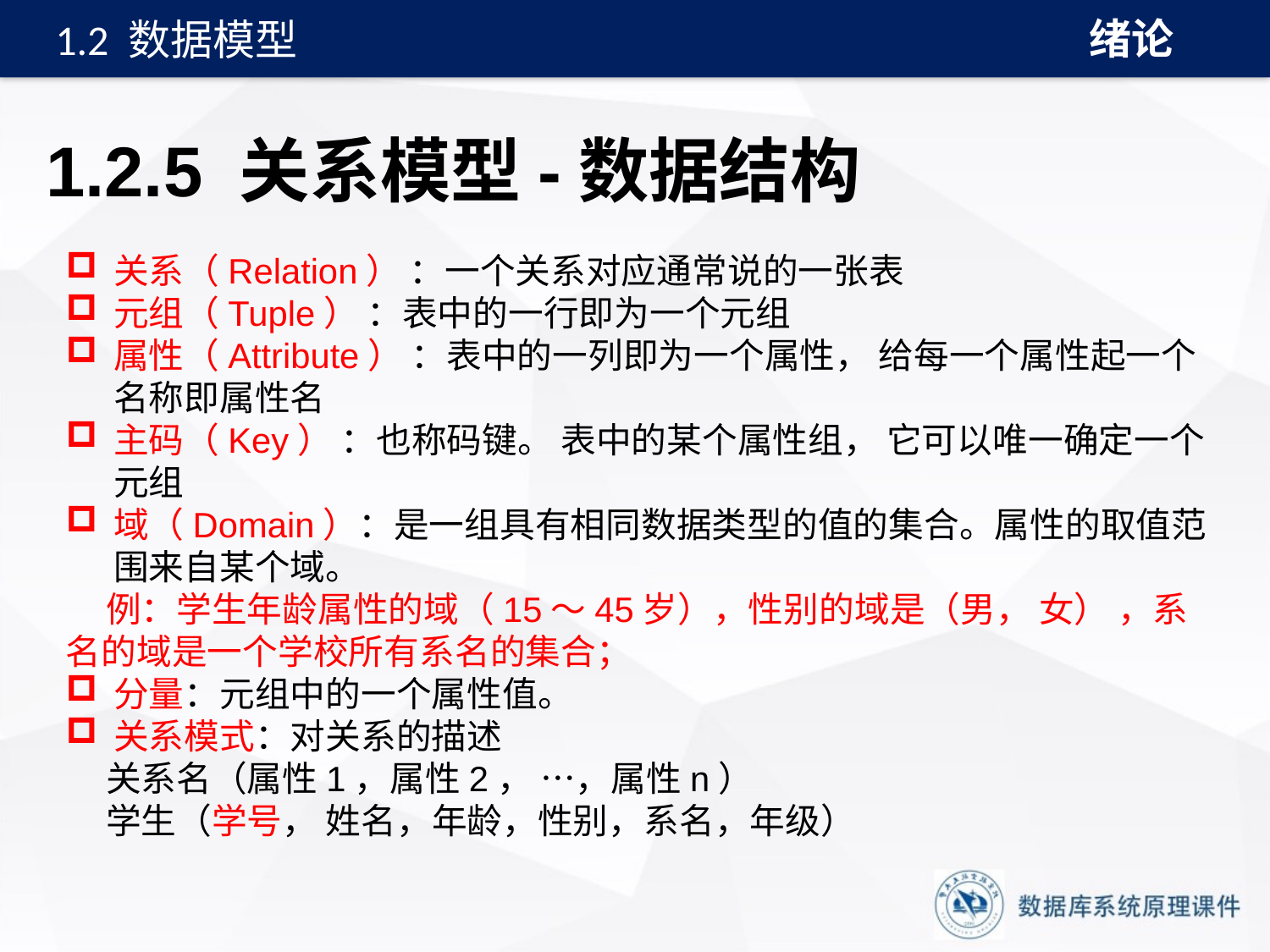

绪论
1.2 数据模型
# 1.2.5 关系模型-数据结构
关系（Relation） ：一个关系对应通常说的一张表
元组（Tuple） ：表中的一行即为一个元组
属性（Attribute） ：表中的一列即为一个属性， 给每一个属性起一个名称即属性名
主码（Key） ：也称码键。 表中的某个属性组， 它可以唯一确定一个元组
域（Domain）：是一组具有相同数据类型的值的集合。属性的取值范围来自某个域。
    例：学生年龄属性的域（15～45岁），性别的域是（男， 女） ，系名的域是一个学校所有系名的集合；
分量：元组中的一个属性值。
关系模式：对关系的描述
    关系名（属性1，属性2， …，属性n）
    学生（学号， 姓名，年龄，性别，系名，年级）